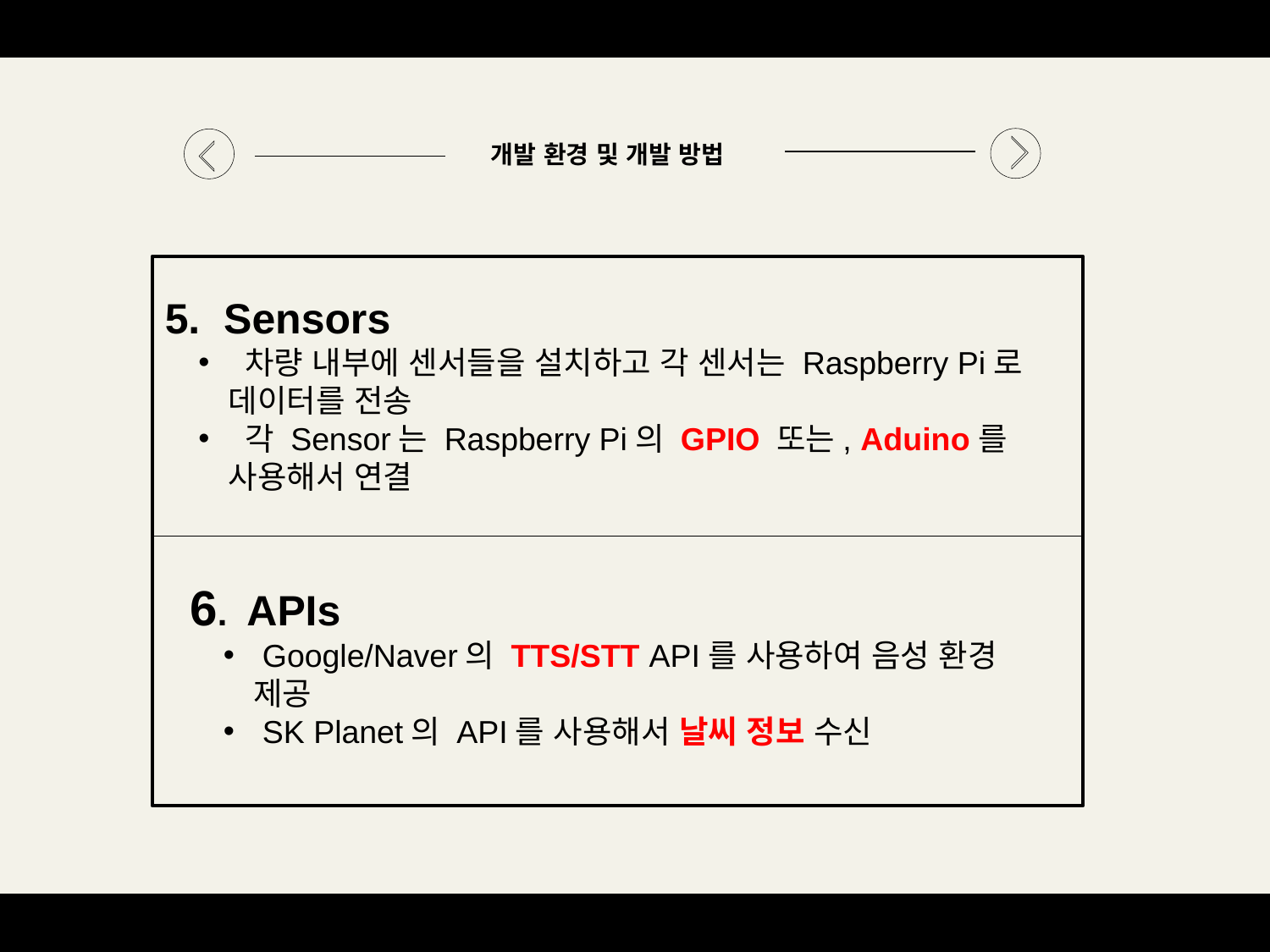

개발 환경 및 개발 방법

5.  Sensors
 차량 내부에 센서들을 설치하고 각 센서는 Raspberry Pi로 데이터를 전송
 각 Sensor는 Raspberry Pi의 GPIO 또는, Aduino를 사용해서 연결
6.  APIs
 Google/Naver의 TTS/STT API를 사용하여 음성 환경 제공
 SK Planet의 API를 사용해서 날씨 정보 수신